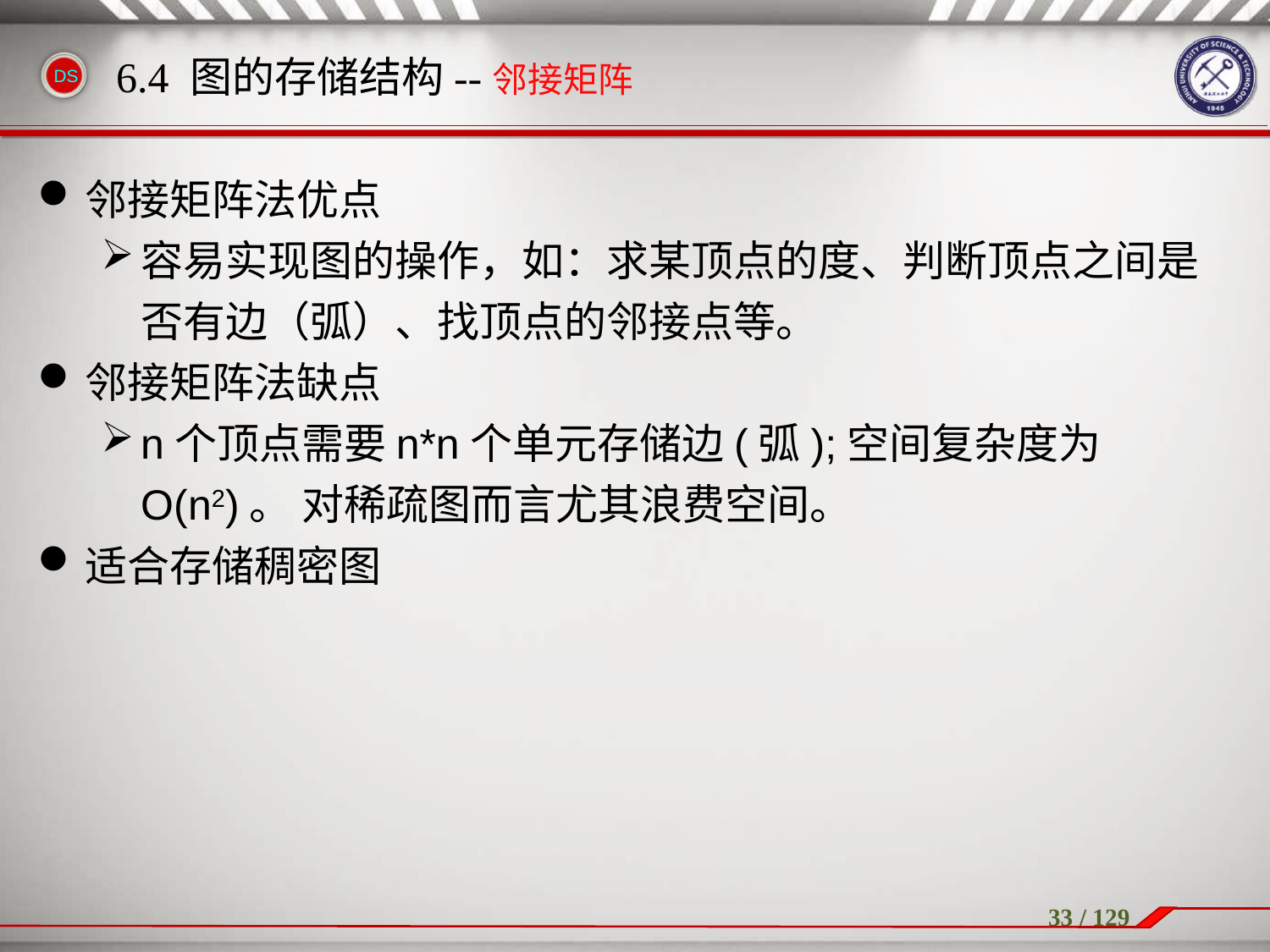

邻接矩阵法优点
容易实现图的操作，如：求某顶点的度、判断顶点之间是否有边（弧）、找顶点的邻接点等。
邻接矩阵法缺点
n个顶点需要n*n个单元存储边(弧);空间复杂度为O(n2)。 对稀疏图而言尤其浪费空间。
适合存储稠密图

6.4 图的存储结构--邻接矩阵